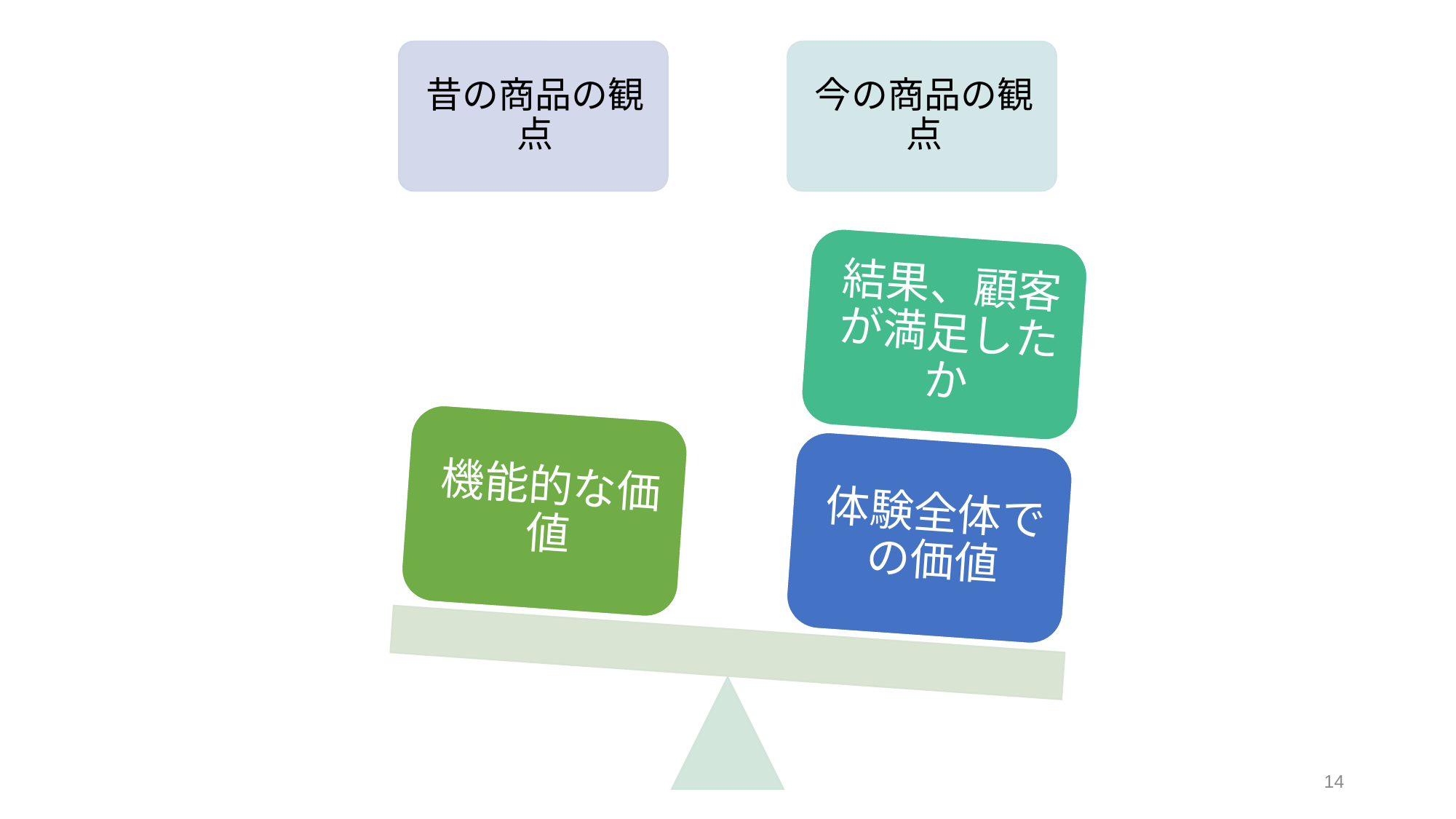

昔の商品の観点
今の商品の観点
体験全体での価値
結果、顧客が満足したか
機能的な価値
14